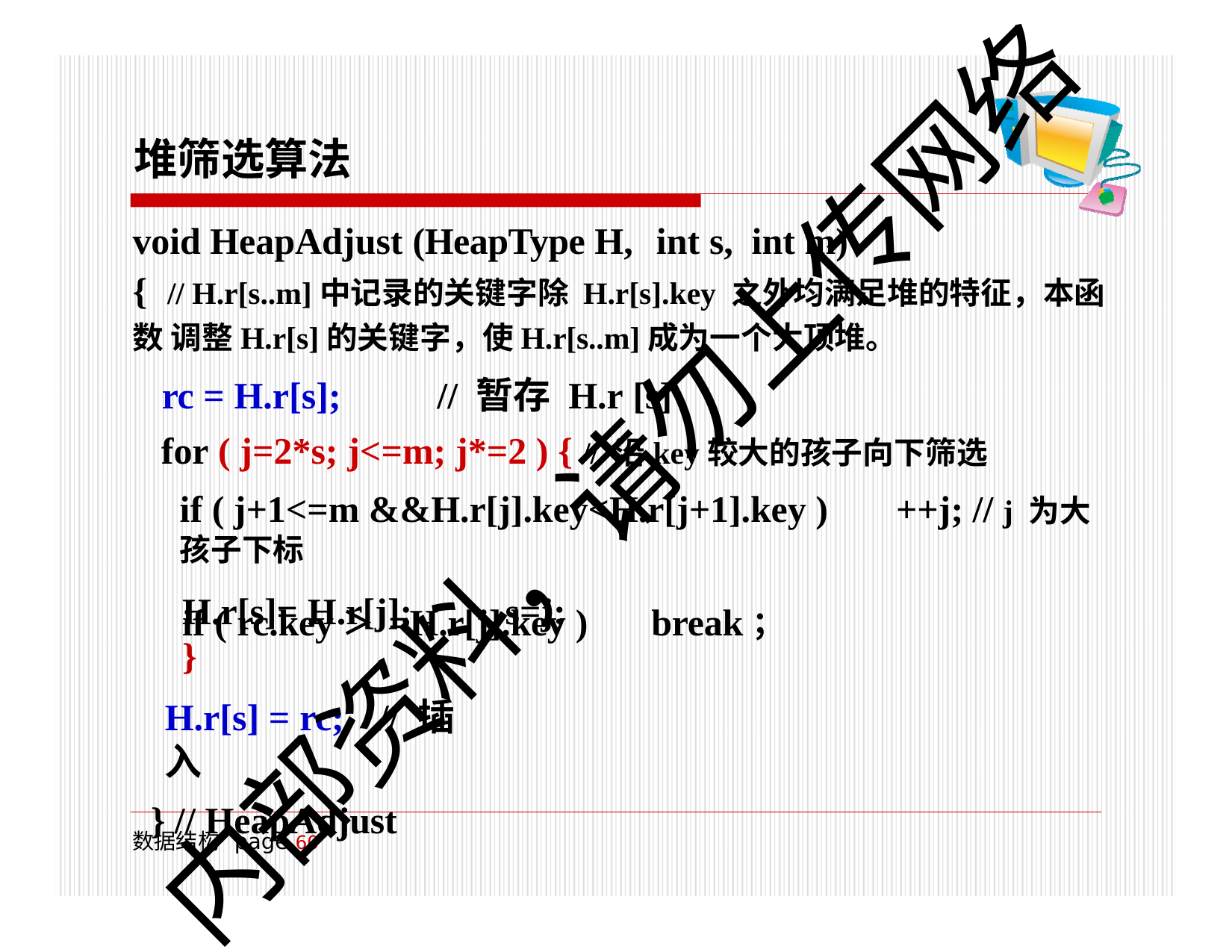

# 堆筛选算法

void HeapAdjust (HeapType H,	int s,	int m)
{	// H.r[s..m]中记录的关键字除 H.r[s].key 之外均满足堆的特征，本函数 调整H.r[s]的关键字，使H.r[s..m]成为一个大顶堆。
rc = H.r[s];	// 暂存 H.r [s]
for ( j=2*s; j<=m; j*=2 ) { // 沿key较大的孩子向下筛选
if ( j+1<=m &&H.r[j].key<H.r[j+1].key )	++j; // j	为大孩子下标
if ( rc.key＞=H.r[j].key )	break；
内部资料，请勿上传网络
H.r[s]= H.r[j];
}
H.r[s] = rc;	// 插入
} // HeapAdjust
s=j;

数据结构 page 60